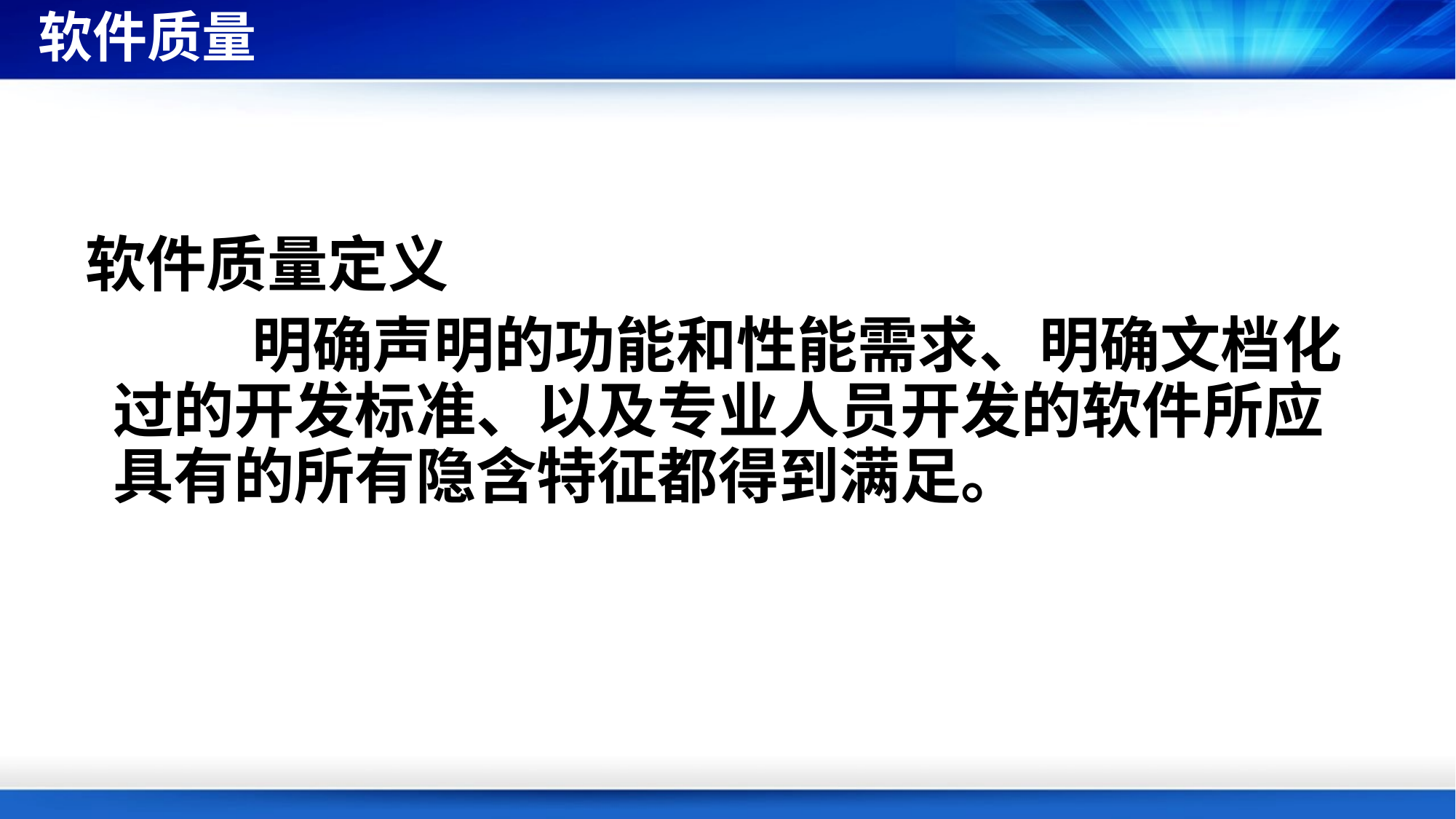

# 软件质量
软件质量定义
           明确声明的功能和性能需求、明确文档化过的开发标准、以及专业人员开发的软件所应具有的所有隐含特征都得到满足。